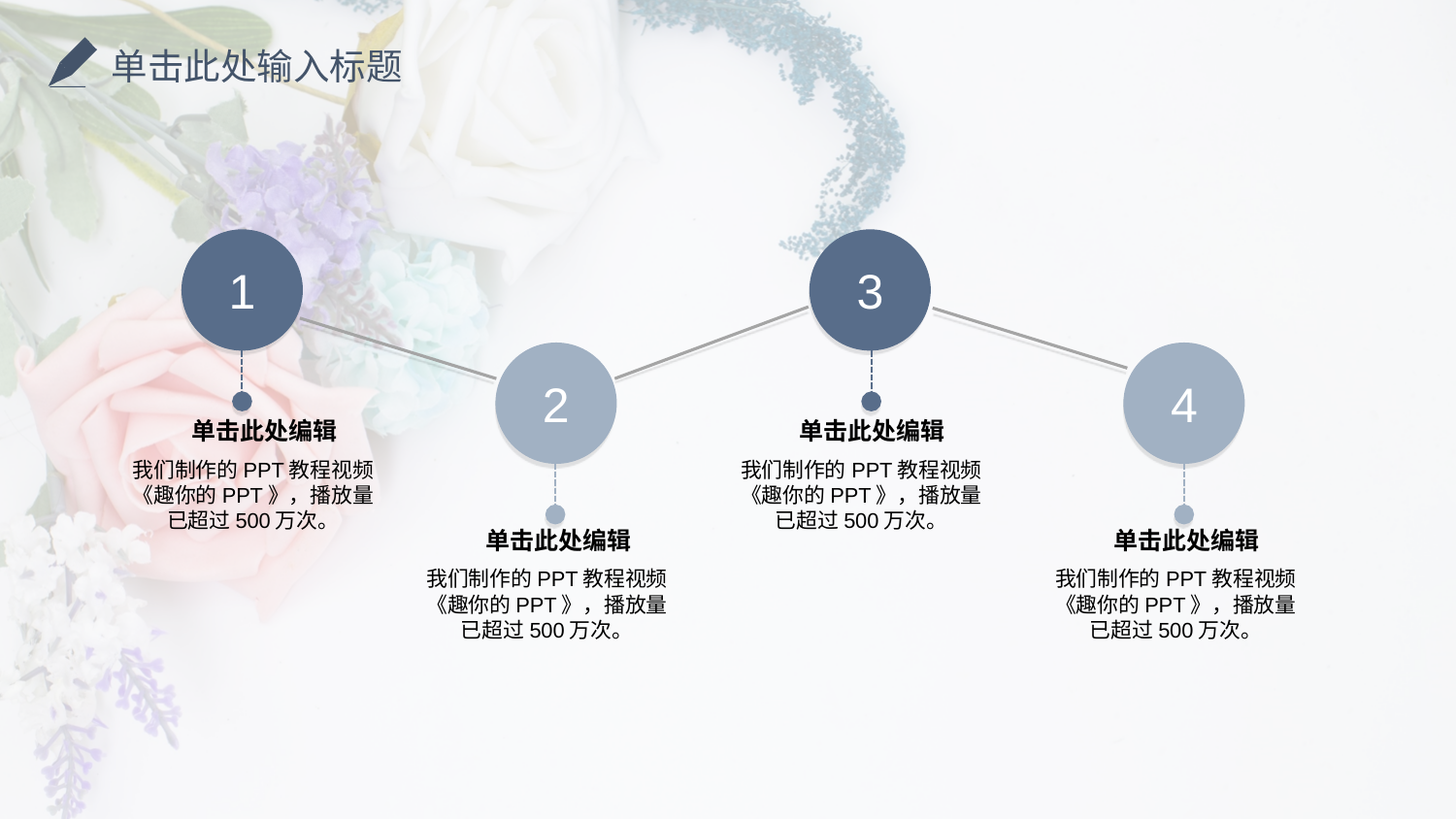

单击此处输入标题

1
3
2
4
   单击此处编辑
   单击此处编辑
我们制作的PPT教程视频《趣你的PPT》，播放量已超过500万次。
我们制作的PPT教程视频《趣你的PPT》，播放量已超过500万次。
   单击此处编辑
   单击此处编辑
我们制作的PPT教程视频《趣你的PPT》，播放量已超过500万次。
我们制作的PPT教程视频《趣你的PPT》，播放量已超过500万次。